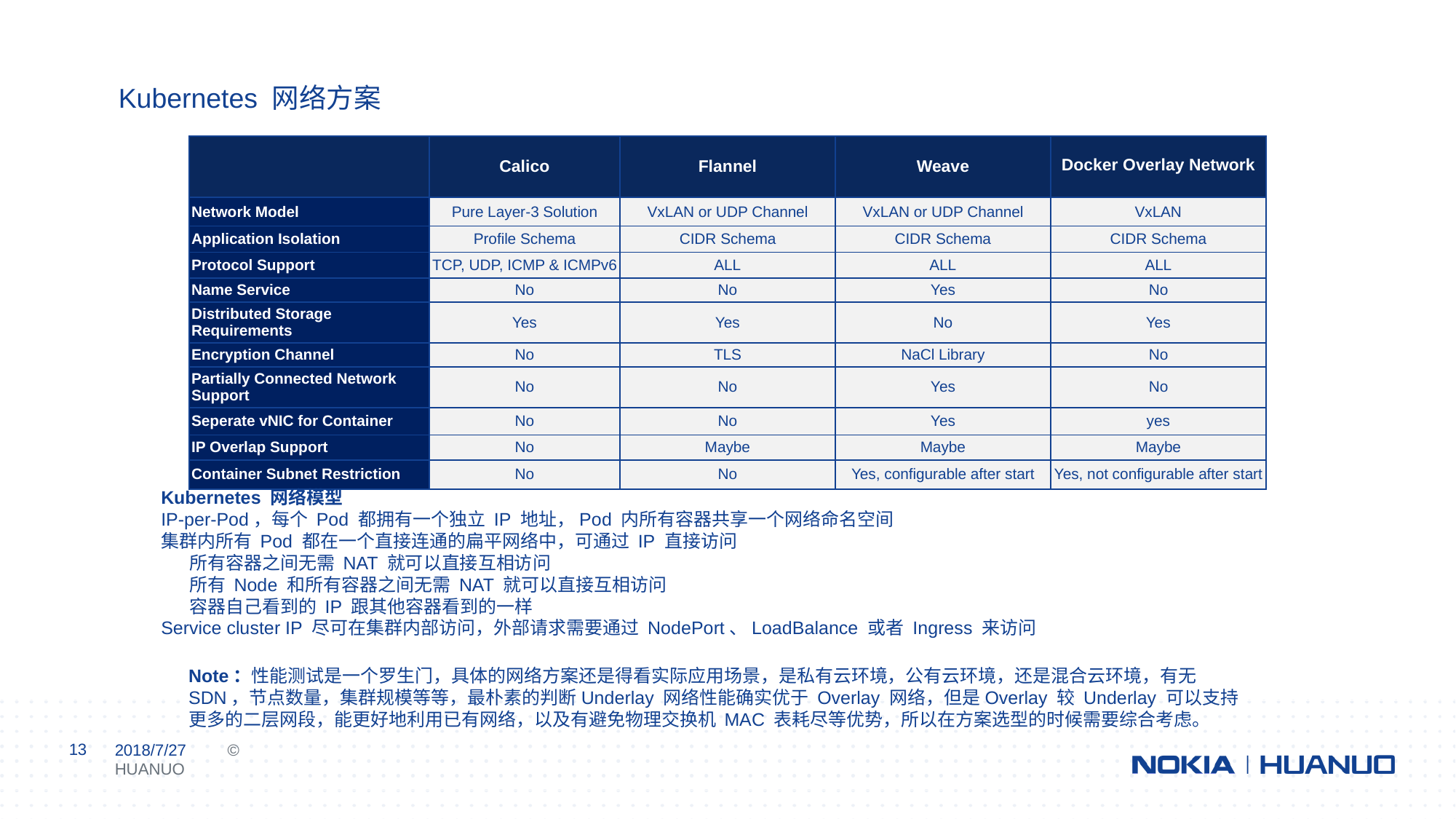

Kubernetes 网络方案
|  | Calico | Flannel | Weave | Docker Overlay Network |
| --- | --- | --- | --- | --- |
| Network Model | Pure Layer-3 Solution | VxLAN or UDP Channel | VxLAN or UDP Channel | VxLAN |
| Application Isolation | Profile Schema | CIDR Schema | CIDR Schema | CIDR Schema |
| Protocol Support | TCP, UDP, ICMP & ICMPv6 | ALL | ALL | ALL |
| Name Service | No | No | Yes | No |
| Distributed Storage Requirements | Yes | Yes | No | Yes |
| Encryption Channel | No | TLS | NaCl Library | No |
| Partially Connected Network Support | No | No | Yes | No |
| Seperate vNIC for Container | No | No | Yes | yes |
| IP Overlap Support | No | Maybe | Maybe | Maybe |
| Container Subnet Restriction | No | No | Yes, configurable after start | Yes, not configurable after start |
Kubernetes 网络模型
IP-per-Pod，每个 Pod 都拥有一个独立 IP 地址，Pod 内所有容器共享一个网络命名空间
集群内所有 Pod 都在一个直接连通的扁平网络中，可通过 IP 直接访问
      所有容器之间无需 NAT 就可以直接互相访问
      所有 Node 和所有容器之间无需 NAT 就可以直接互相访问
      容器自己看到的 IP 跟其他容器看到的一样
Service cluster IP 尽可在集群内部访问，外部请求需要通过 NodePort、LoadBalance 或者 Ingress 来访问
Note：性能测试是一个罗生门，具体的网络方案还是得看实际应用场景，是私有云环境，公有云环境，还是混合云环境，有无SDN，节点数量，集群规模等等，最朴素的判断Underlay 网络性能确实优于 Overlay 网络，但是Overlay 较 Underlay 可以支持更多的二层网段，能更好地利用已有网络，以及有避免物理交换机 MAC 表耗尽等优势，所以在方案选型的时候需要综合考虑。